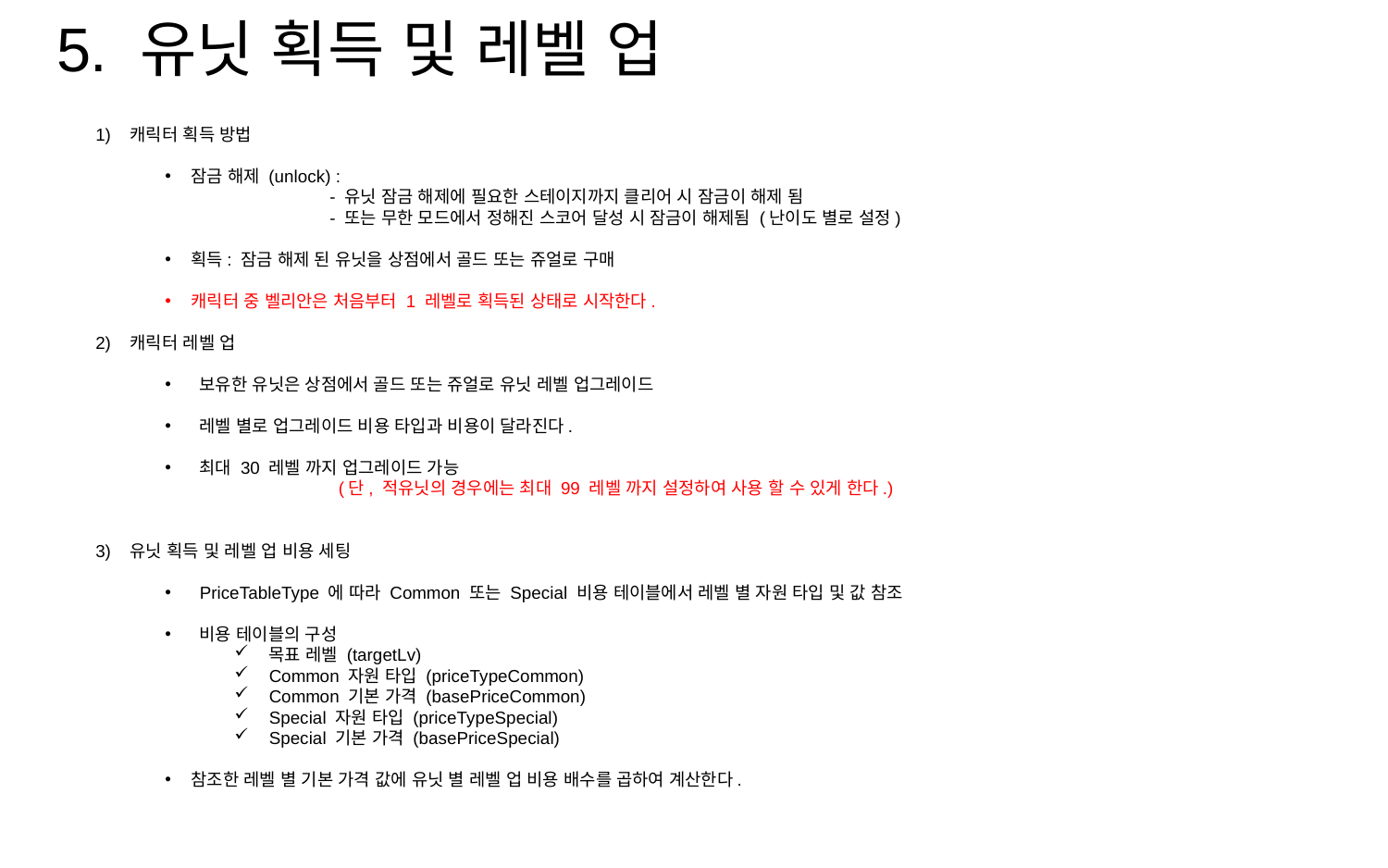

5. 유닛 획득 및 레벨 업
캐릭터 획득 방법

잠금 해제 (unlock) :
	- 유닛 잠금 해제에 필요한 스테이지까지 클리어 시 잠금이 해제 됨
	- 또는 무한 모드에서 정해진 스코어 달성 시 잠금이 해제됨 (난이도 별로 설정)

획득: 잠금 해제 된 유닛을 상점에서 골드 또는 쥬얼로 구매

캐릭터 중 벨리안은 처음부터 1 레벨로 획득된 상태로 시작한다.

캐릭터 레벨 업

보유한 유닛은 상점에서 골드 또는 쥬얼로 유닛 레벨 업그레이드

레벨 별로 업그레이드 비용 타입과 비용이 달라진다.

최대 30 레벨 까지 업그레이드 가능
	(단, 적유닛의 경우에는 최대 99 레벨 까지 설정하여 사용 할 수 있게 한다.)

유닛 획득 및 레벨 업 비용 세팅

PriceTableType 에 따라 Common 또는 Special 비용 테이블에서 레벨 별 자원 타입 및 값 참조

비용 테이블의 구성
목표 레벨 (targetLv)
Common 자원 타입 (priceTypeCommon)
Common 기본 가격 (basePriceCommon)
Special 자원 타입 (priceTypeSpecial)
Special 기본 가격 (basePriceSpecial)

참조한 레벨 별 기본 가격 값에 유닛 별 레벨 업 비용 배수를 곱하여 계산한다.